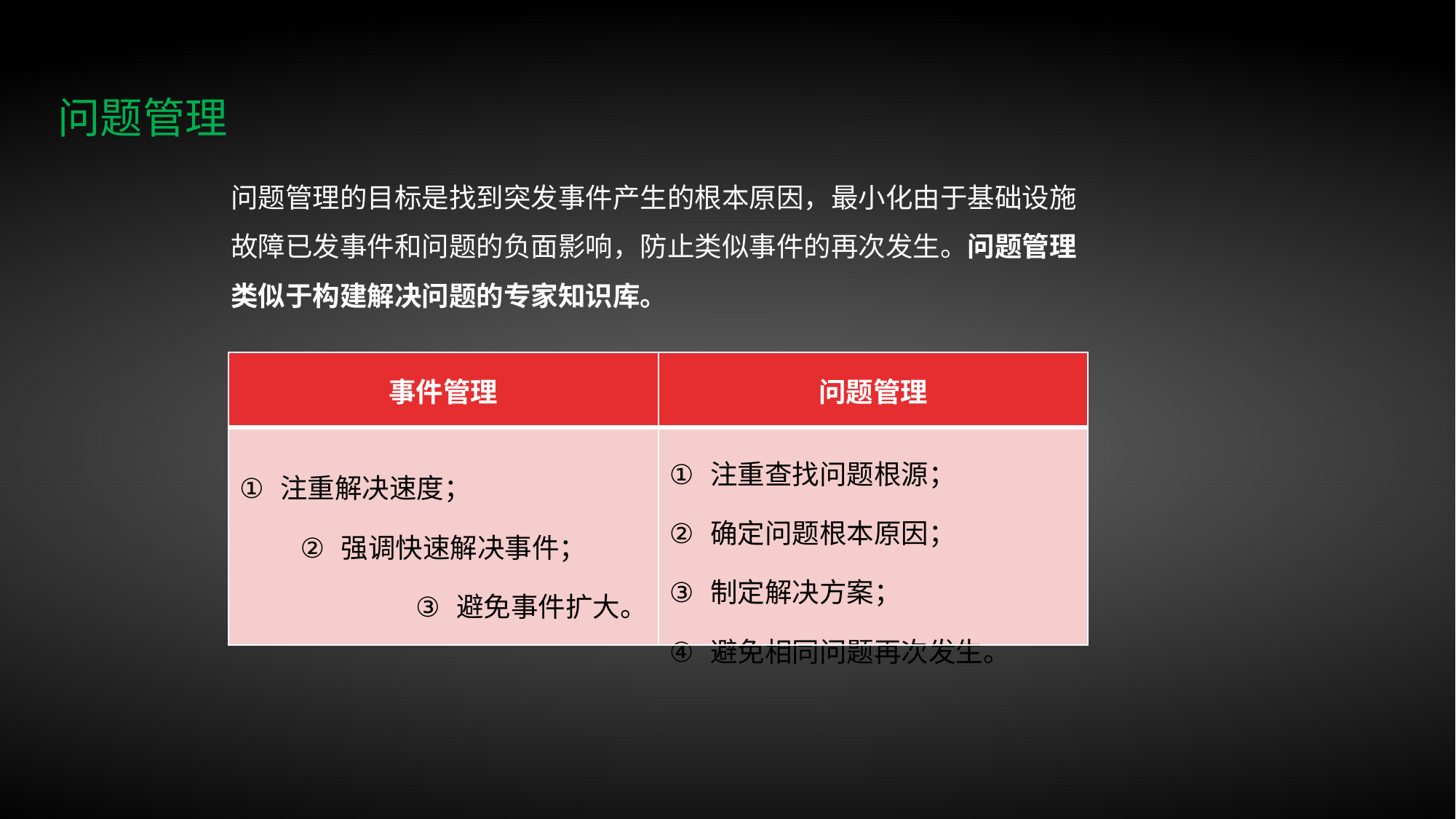

问题管理
问题管理的目标是找到突发事件产生的根本原因，最小化由于基础设施故障已发事件和问题的负面影响，防止类似事件的再次发生。问题管理类似于构建解决问题的专家知识库。
| 事件管理 | 问题管理 |
| --- | --- |
| 注重解决速度； 强调快速解决事件； 避免事件扩大。 | 注重查找问题根源； 确定问题根本原因； 制定解决方案； 避免相同问题再次发生。 |